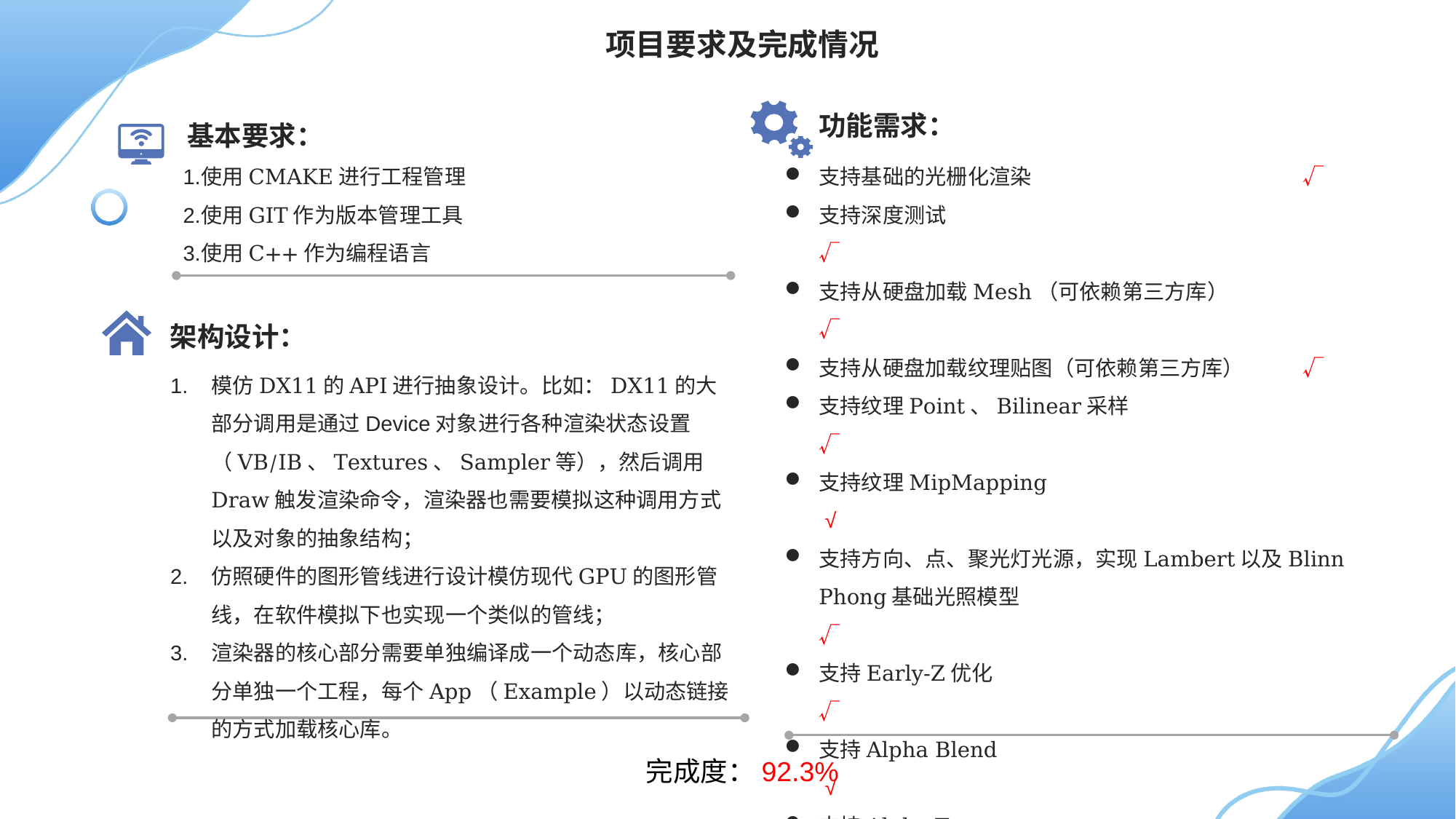

项目要求及完成情况

功能需求：
基本要求：
使用CMAKE进行工程管理
使用GIT作为版本管理工具
使用C++作为编程语言

支持基础的光栅化渲染			          √
支持深度测试				          √
支持从硬盘加载Mesh（可依赖第三方库）		          √
支持从硬盘加载纹理贴图（可依赖第三方库）	          √
支持纹理Point、Bilinear采样			          √
支持纹理MipMapping			          √
支持方向、点、聚光灯光源，实现Lambert以及Blinn Phong基础光照模型				          √
支持Early-Z优化				          √
支持Alpha Blend				          √
支持Alpha Test				          √
使用TBB库进行并行优化			          √
支持Programmable Shader（实现基础的⼀个Shading Launguage hlsl/glsl的解析，可借助ANTLR库）（*）          	          ×
支持MSAA抗锯齿（*）			          √

架构设计：
模仿DX11的API进行抽象设计。比如：DX11的大部分调用是通过Device对象进行各种渲染状态设置（VB/IB、Textures、Sampler等），然后调用Draw触发渲染命令，渲染器也需要模拟这种调用方式以及对象的抽象结构；
仿照硬件的图形管线进行设计模仿现代GPU的图形管线，在软件模拟下也实现⼀个类似的管线；
渲染器的核心部分需要单独编译成⼀个动态库，核心部分单独⼀个工程，每个App（Example）以动态链接的方式加载核心库。
完成度：92.3%